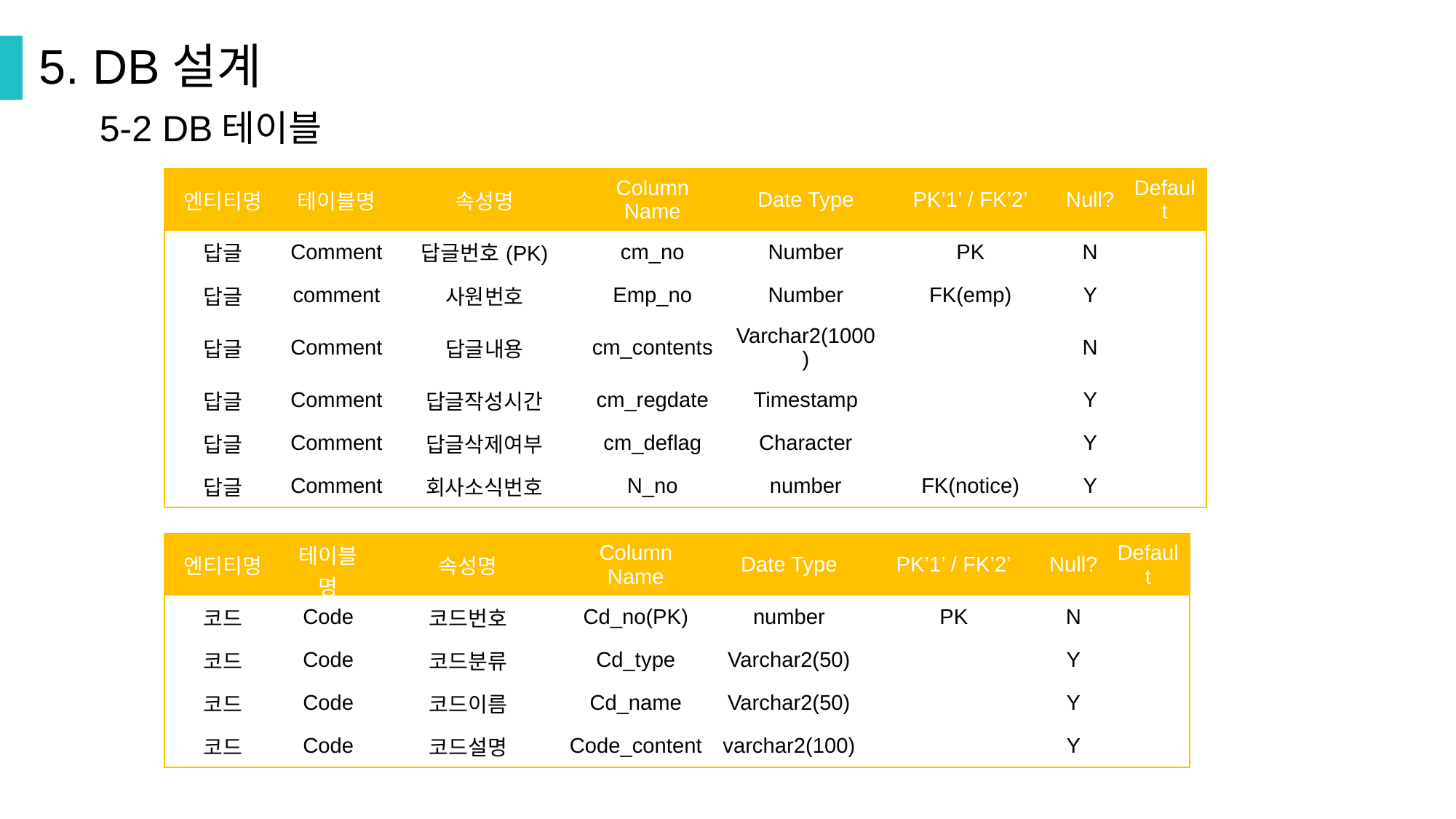

5. DB설계

5-2 DB테이블
| 엔티티명 | 테이블명 | 속성명 | Column Name | Date Type | PK’1’ / FK’2’ | Null? | Default |
| --- | --- | --- | --- | --- | --- | --- | --- |
| 답글 | Comment | 답글번호(PK) | cm\_no | Number | PK | N |  |
| 답글 | comment | 사원번호 | Emp\_no | Number | FK(emp) | Y |  |
| 답글 | Comment | 답글내용 | cm\_contents | Varchar2(1000) |  | N |  |
| 답글 | Comment | 답글작성시간 | cm\_regdate | Timestamp |  | Y |  |
| 답글 | Comment | 답글삭제여부 | cm\_deflag | Character |  | Y |  |
| 답글 | Comment | 회사소식번호 | N\_no | number | FK(notice) | Y |  |
| 엔티티명 | 테이블명 | 속성명 | Column Name | Date Type | PK’1’ / FK’2’ | Null? | Default |
| --- | --- | --- | --- | --- | --- | --- | --- |
| 코드 | Code | 코드번호 | Cd\_no(PK) | number | PK | N |  |
| 코드 | Code | 코드분류 | Cd\_type | Varchar2(50) |  | Y |  |
| 코드 | Code | 코드이름 | Cd\_name | Varchar2(50) |  | Y |  |
| 코드 | Code | 코드설명 | Code\_content | varchar2(100) |  | Y |  |